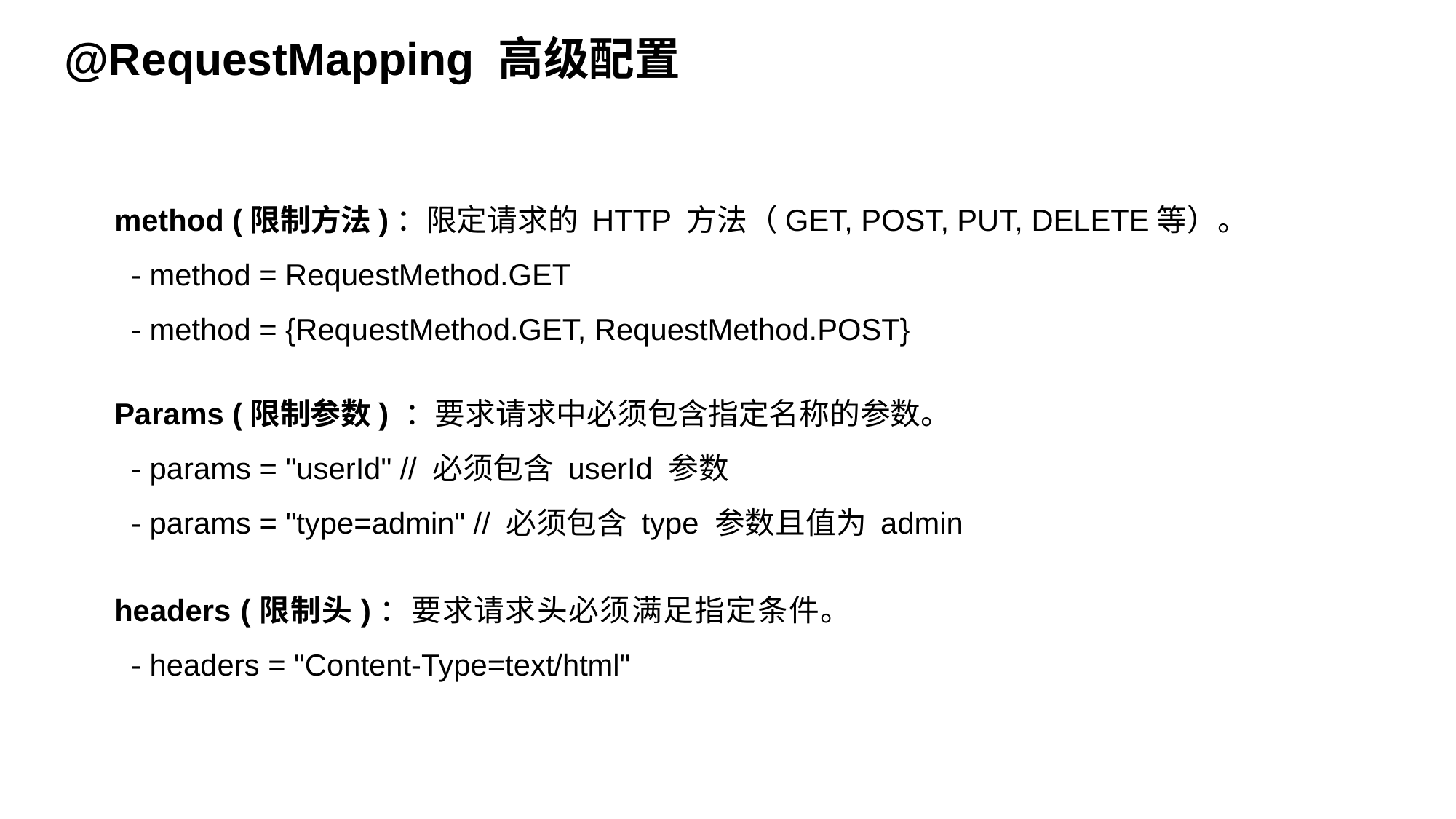

@RequestMapping 高级配置
method (限制方法)：限定请求的 HTTP 方法（GET, POST, PUT, DELETE等）。
  - method = RequestMethod.GET
  - method = {RequestMethod.GET, RequestMethod.POST}
Params (限制参数) ：要求请求中必须包含指定名称的参数。
  - params = "userId" // 必须包含 userId 参数
  - params = "type=admin" // 必须包含 type 参数且值为 admin
headers (限制头)：要求请求头必须满足指定条件。
  - headers = "Content-Type=text/html"